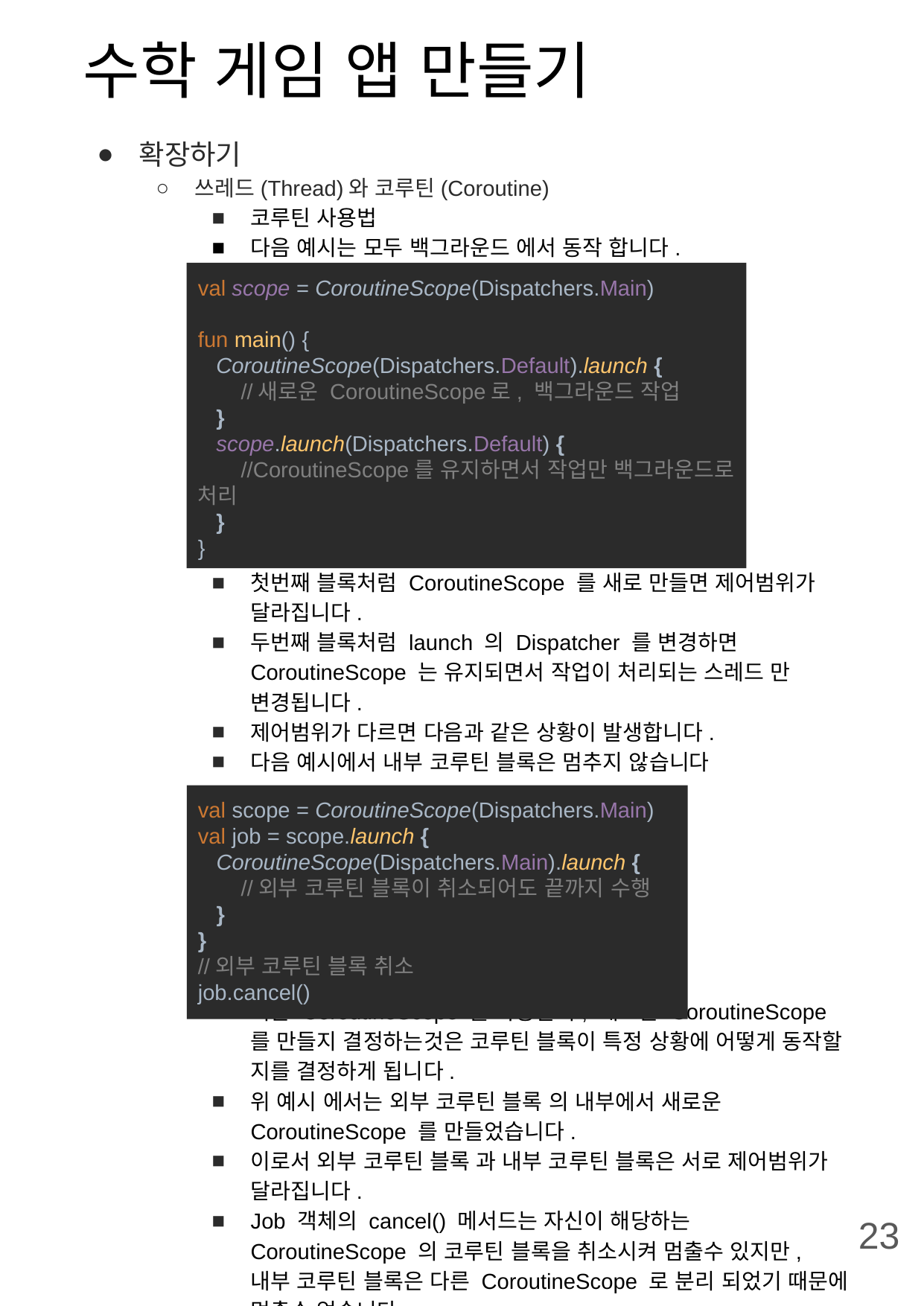

# 수학 게임 앱 만들기
확장하기
쓰레드(Thread)와 코루틴(Coroutine)
코루틴 사용법
다음 예시는 모두 백그라운드 에서 동작 합니다.

첫번째 블록처럼 CoroutineScope 를 새로 만들면 제어범위가 달라집니다.
두번째 블록처럼 launch 의 Dispatcher 를 변경하면 CoroutineScope 는 유지되면서 작업이 처리되는 스레드 만 변경됩니다.
제어범위가 다르면 다음과 같은 상황이 발생합니다.
다음 예시에서 내부 코루틴 블록은 멈추지 않습니다

기존 CoroutineScope 를 사용할지, 새로운 CoroutineScope 를 만들지 결정하는것은 코루틴 블록이 특정 상황에 어떻게 동작할 지를 결정하게 됩니다.
위 예시 에서는 외부 코루틴 블록 의 내부에서 새로운 CoroutineScope 를 만들었습니다.
이로서 외부 코루틴 블록 과 내부 코루틴 블록은 서로 제어범위가 달라집니다.
Job 객체의 cancel() 메서드는 자신이 해당하는 CoroutineScope 의 코루틴 블록을 취소시켜 멈출수 있지만, 내부 코루틴 블록은 다른 CoroutineScope 로 분리 되었기 때문에 멈출수 없습니다.
외부 코루틴 블록이 멈춰도, 내부 코루틴 블록은 끝까지 수행됩니다.

val scope = CoroutineScope(Dispatchers.Main)

fun main() {
   CoroutineScope(Dispatchers.Default).launch {
       //새로운 CoroutineScope로, 백그라운드 작업
   }
   scope.launch(Dispatchers.Default) {
       //CoroutineScope를 유지하면서 작업만 백그라운드로 처리
   }
}
val scope = CoroutineScope(Dispatchers.Main)
val job = scope.launch {
   CoroutineScope(Dispatchers.Main).launch {
       //외부 코루틴 블록이 취소되어도 끝까지 수행
   }
}
//외부 코루틴 블록 취소
job.cancel()
23